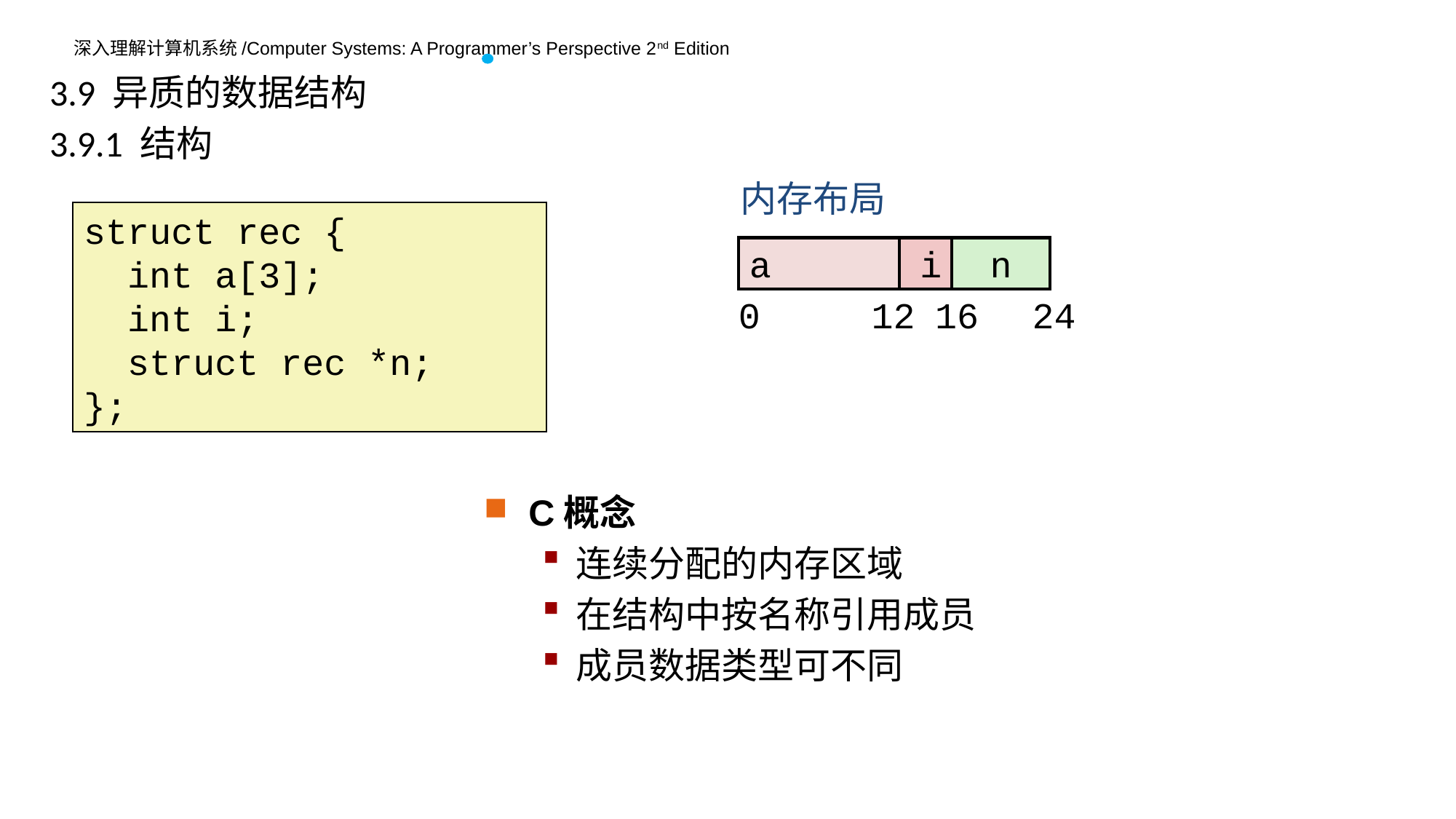

3.9 异质的数据结构
3.9.1 结构
内存布局
struct rec {
  int a[3];
  int i;
  struct rec *n;
};
a
i
n
12
24
0
16
C概念
连续分配的内存区域
在结构中按名称引用成员
成员数据类型可不同